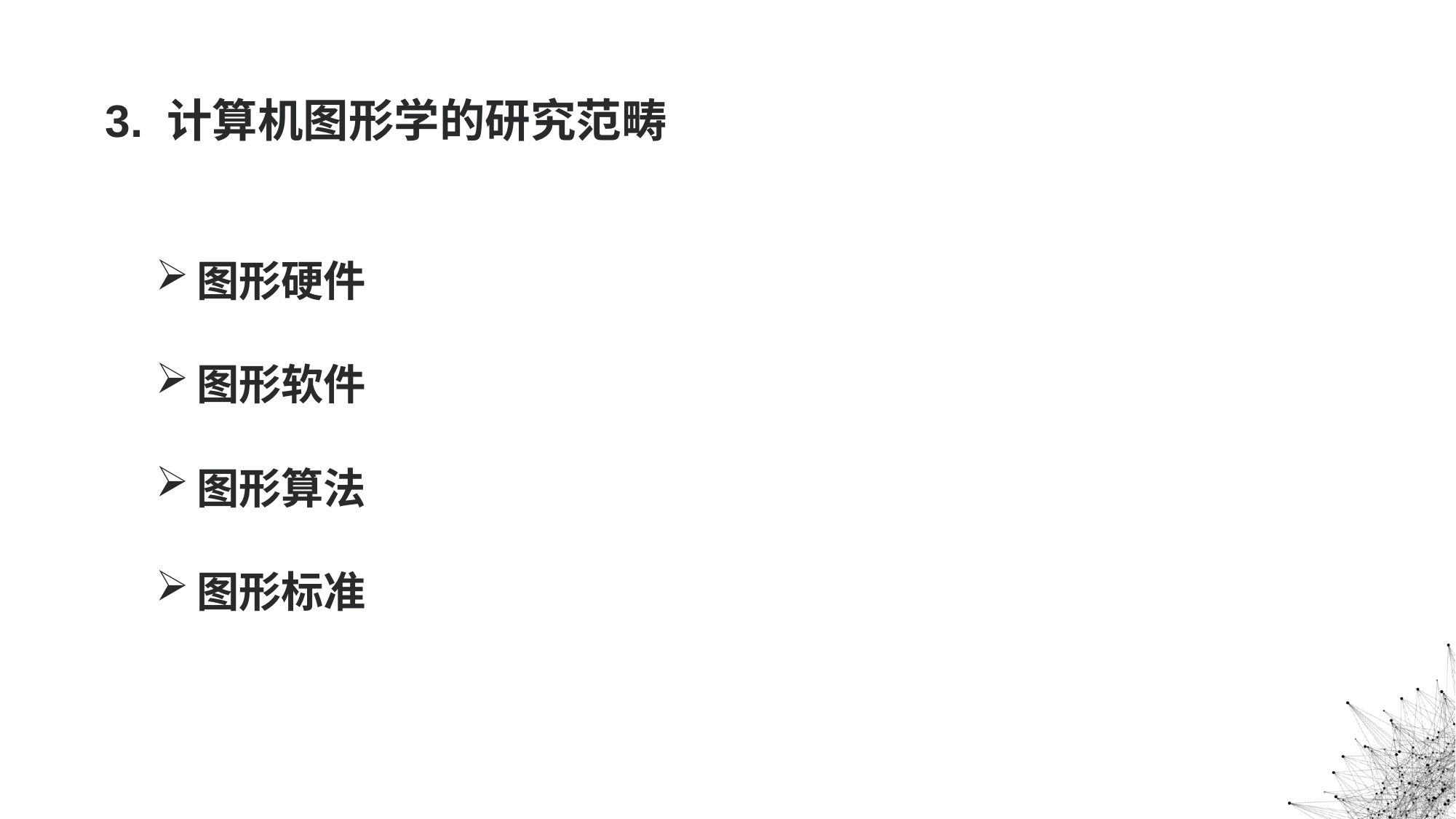

# 3. 计算机图形学的研究范畴
图形硬件
图形软件
图形算法
图形标准